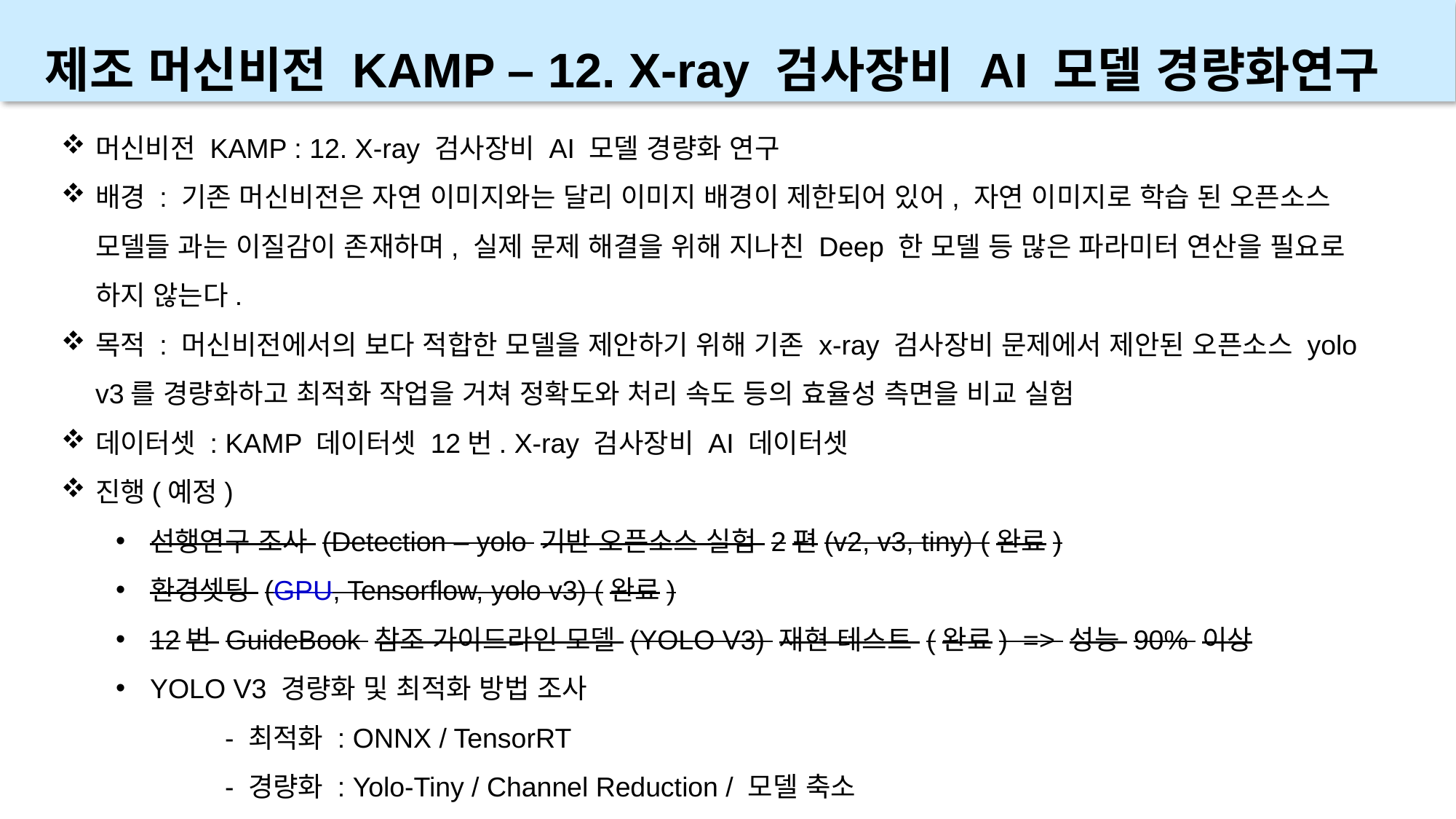

제조 머신비전 KAMP – 12. X-ray 검사장비 AI 모델 경량화연구
머신비전 KAMP : 12. X-ray 검사장비 AI 모델 경량화 연구
배경 : 기존 머신비전은 자연 이미지와는 달리 이미지 배경이 제한되어 있어, 자연 이미지로 학습 된 오픈소스 모델들 과는 이질감이 존재하며, 실제 문제 해결을 위해 지나친 Deep 한 모델 등 많은 파라미터 연산을 필요로 하지 않는다.
목적 : 머신비전에서의 보다 적합한 모델을 제안하기 위해 기존 x-ray 검사장비 문제에서 제안된 오픈소스 yolo v3를 경량화하고 최적화 작업을 거쳐 정확도와 처리 속도 등의 효율성 측면을 비교 실험
데이터셋 : KAMP 데이터셋 12번. X-ray 검사장비 AI 데이터셋
진행(예정)
선행연구 조사 (Detection – yolo 기반 오픈소스 실험 2편(v2, v3, tiny) (완료)
환경셋팅 (GPU, Tensorflow, yolo v3) (완료)
12번 GuideBook 참조 가이드라인 모델 (YOLO V3) 재현 테스트 (완료)  => 성능 90% 이상
YOLO V3 경량화 및 최적화 방법 조사
	- 최적화 : ONNX / TensorRT
	- 경량화 : Yolo-Tiny / Channel Reduction / 모델 축소